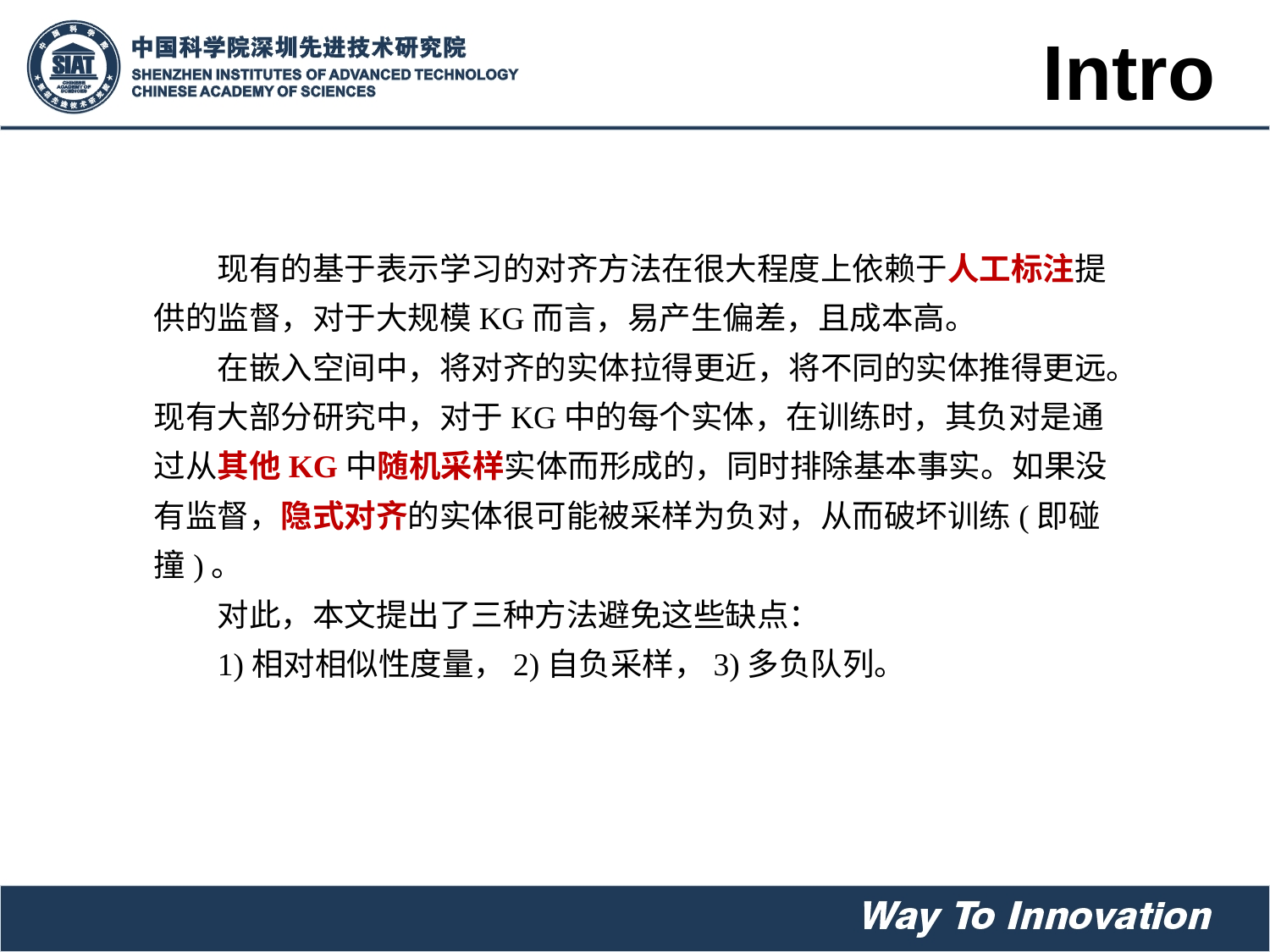

Intro
现有的基于表示学习的对齐方法在很大程度上依赖于人工标注提供的监督，对于大规模KG而言，易产生偏差，且成本高。
在嵌入空间中，将对齐的实体拉得更近，将不同的实体推得更远。现有大部分研究中，对于KG中的每个实体，在训练时，其负对是通过从其他KG中随机采样实体而形成的，同时排除基本事实。如果没有监督，隐式对齐的实体很可能被采样为负对，从而破坏训练(即碰撞)。
对此，本文提出了三种方法避免这些缺点：
1)相对相似性度量，2)自负采样，3)多负队列。